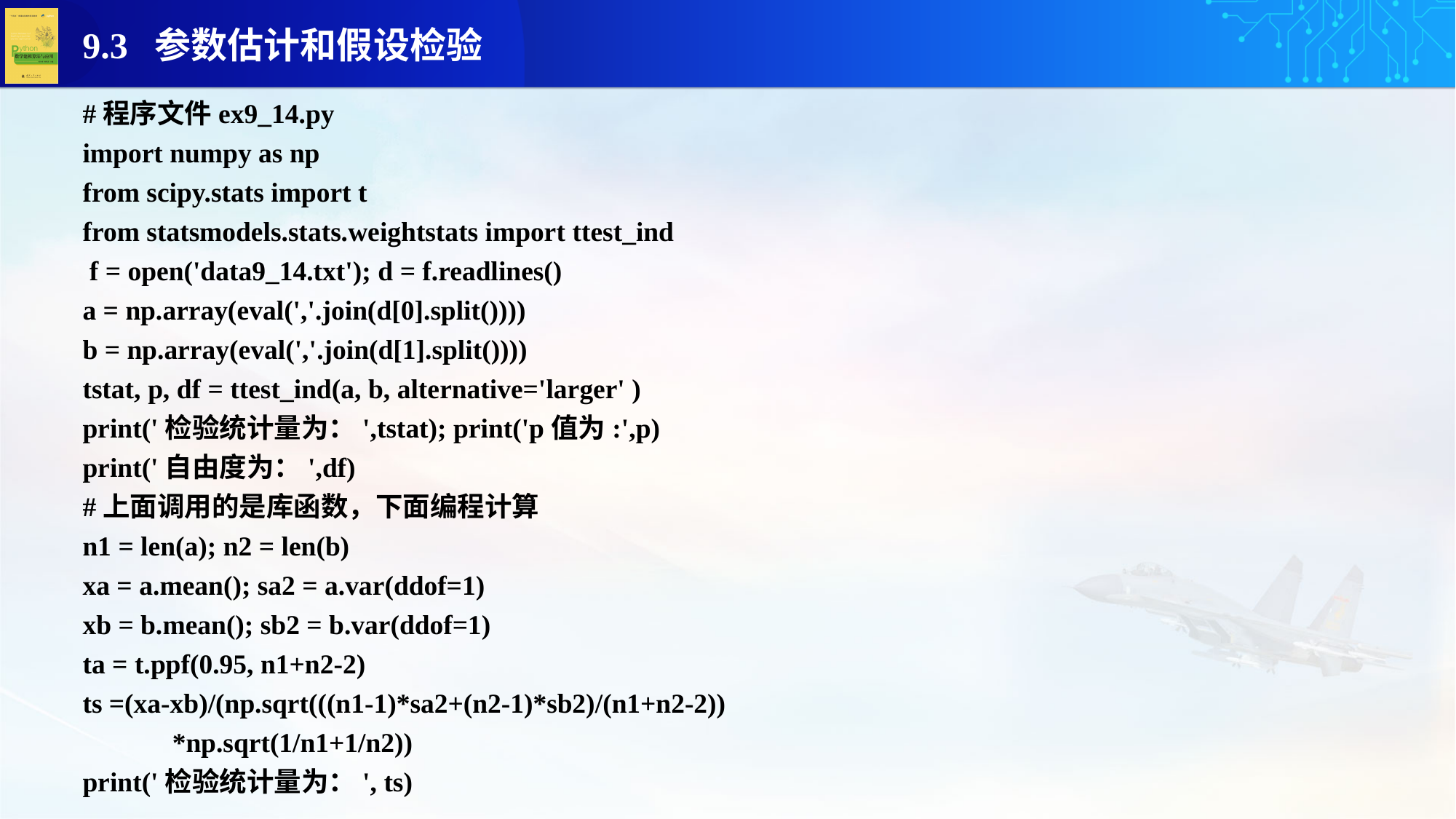

#程序文件ex9_14.py
import numpy as np
from scipy.stats import t
from statsmodels.stats.weightstats import ttest_ind
 f = open('data9_14.txt'); d = f.readlines()
a = np.array(eval(','.join(d[0].split())))
b = np.array(eval(','.join(d[1].split())))
tstat, p, df = ttest_ind(a, b, alternative='larger' )
print('检验统计量为：',tstat); print('p值为:',p)
print('自由度为：',df)
#上面调用的是库函数，下面编程计算
n1 = len(a); n2 = len(b)
xa = a.mean(); sa2 = a.var(ddof=1)
xb = b.mean(); sb2 = b.var(ddof=1)
ta = t.ppf(0.95, n1+n2-2)
ts =(xa-xb)/(np.sqrt(((n1-1)*sa2+(n2-1)*sb2)/(n1+n2-2))
             *np.sqrt(1/n1+1/n2))
print('检验统计量为：', ts)